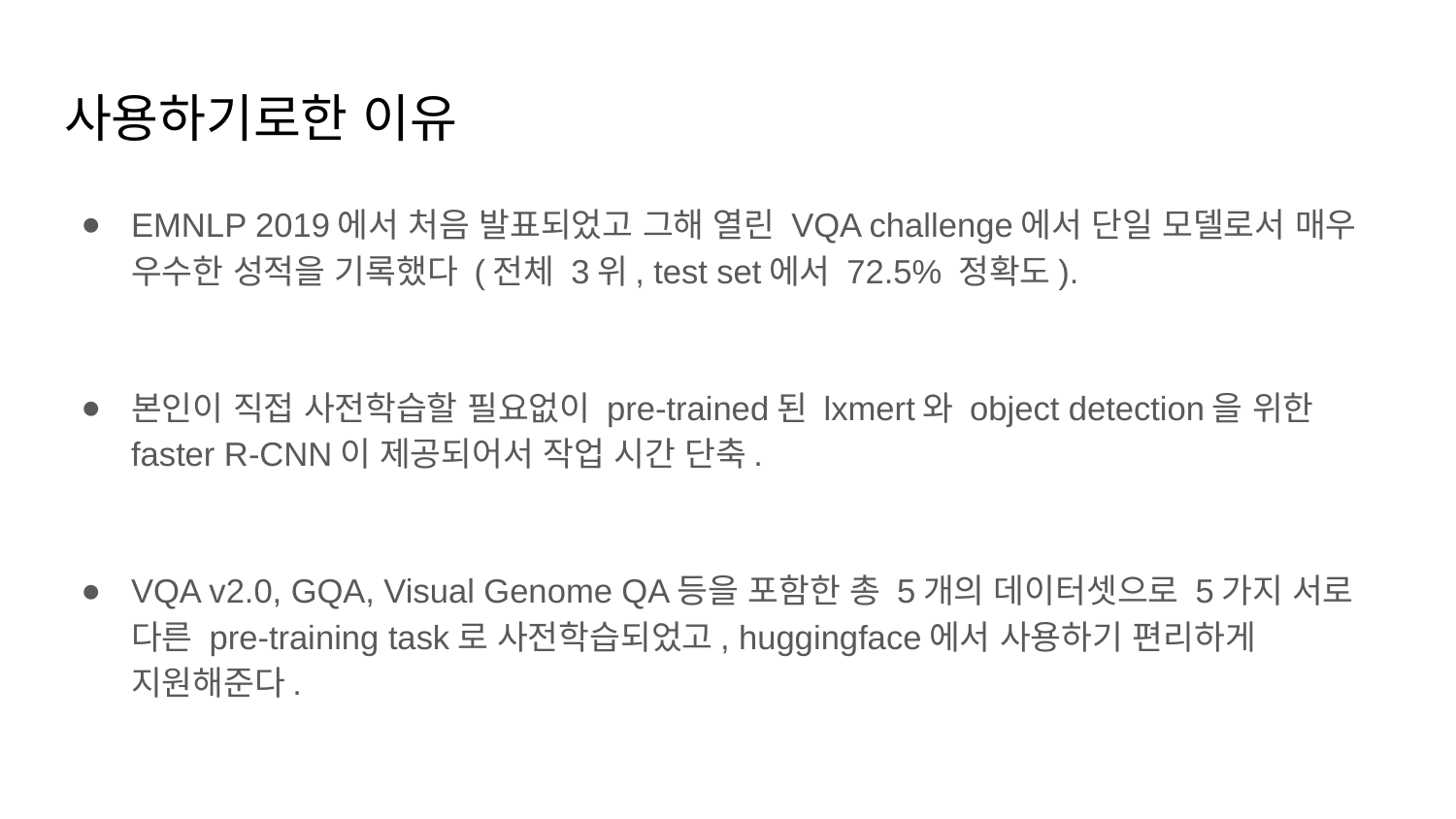

# 사용하기로한 이유
EMNLP 2019에서 처음 발표되었고 그해 열린 VQA challenge에서 단일 모델로서 매우 우수한 성적을 기록했다 (전체 3위, test set에서 72.5% 정확도).

본인이 직접 사전학습할 필요없이 pre-trained된 lxmert와 object detection을 위한 faster R-CNN이 제공되어서 작업 시간 단축.

VQA v2.0, GQA, Visual Genome QA등을 포함한 총 5개의 데이터셋으로 5가지 서로 다른 pre-training task로 사전학습되었고, huggingface에서 사용하기 편리하게 지원해준다.